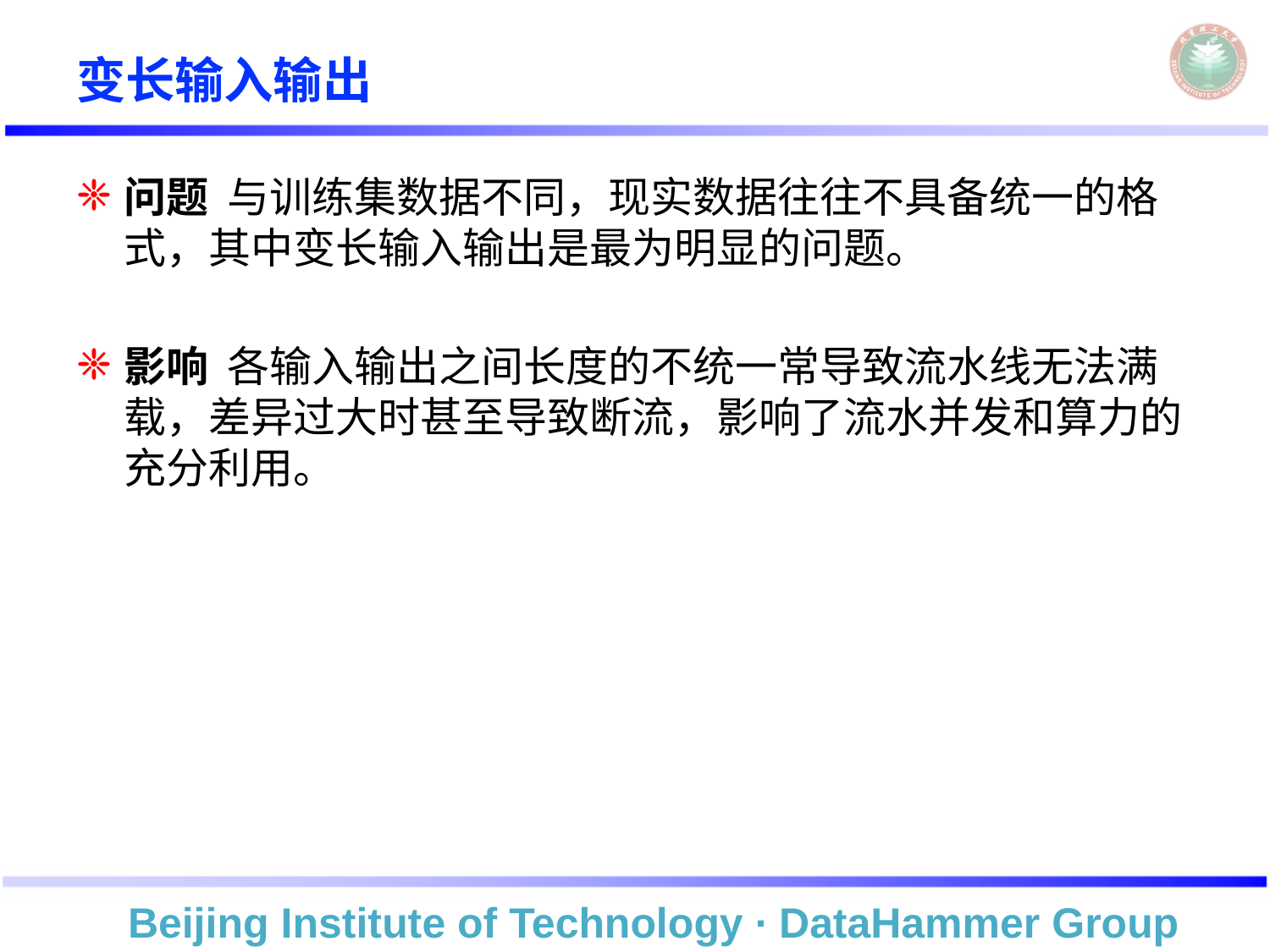

# 变长输入输出
问题  与训练集数据不同，现实数据往往不具备统一的格式，其中变长输入输出是最为明显的问题。

影响  各输入输出之间长度的不统一常导致流水线无法满载，差异过大时甚至导致断流，影响了流水并发和算力的充分利用。